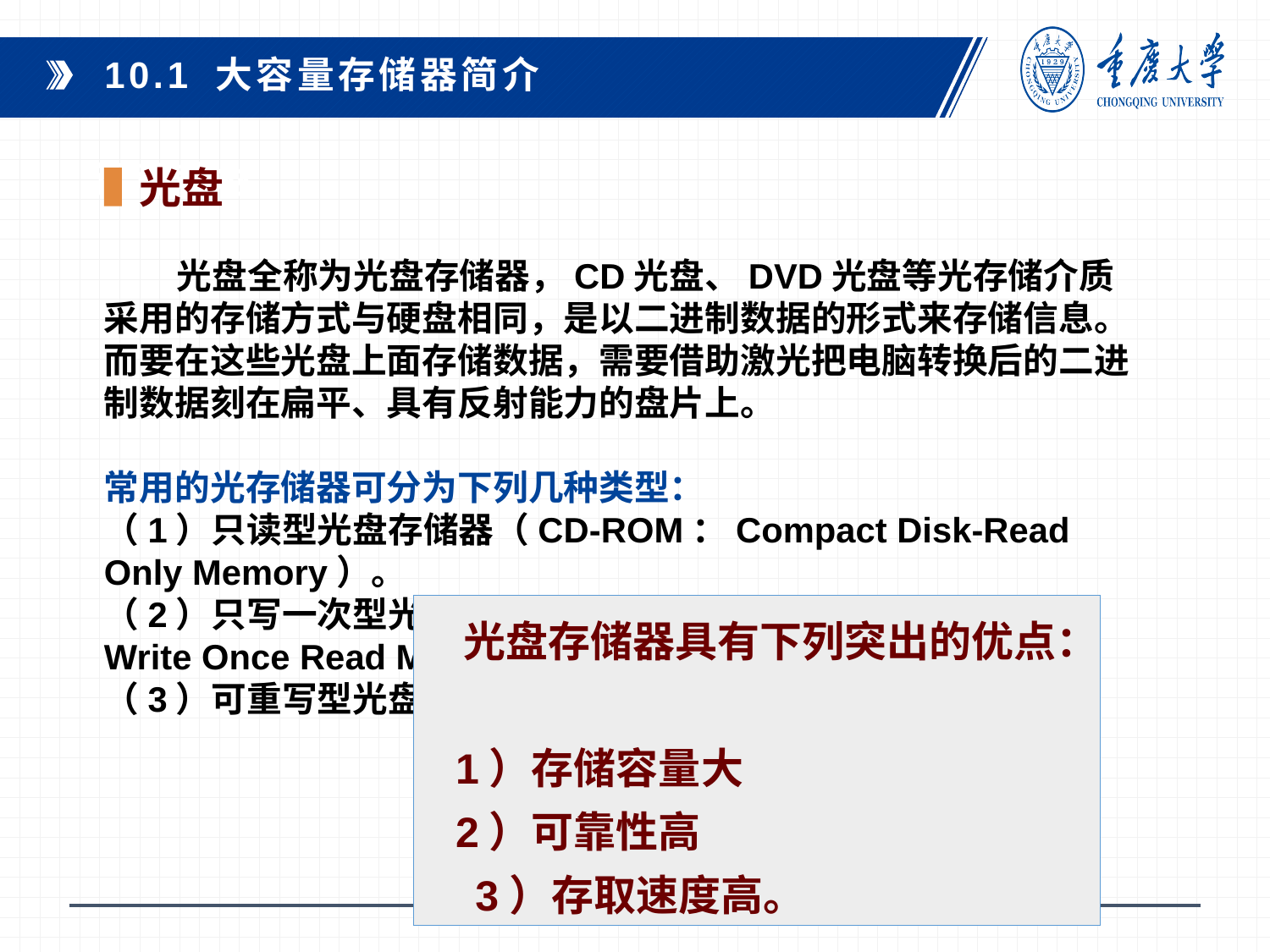

10.1 大容量存储器简介
光盘
课程教材：

        光盘全称为光盘存储器，CD光盘、DVD光盘等光存储介质采用的存储方式与硬盘相同，是以二进制数据的形式来存储信息。而要在这些光盘上面存储数据，需要借助激光把电脑转换后的二进制数据刻在扁平、具有反射能力的盘片上。

常用的光存储器可分为下列几种类型：
（1）只读型光盘存储器（CD-ROM：Compact Disk-Read Only Memory）。
（2）只写一次型光盘存储器（CD-WORM：Compact Disk-Write Once Read Many）。
（3）可重写型光盘存储器。
光盘存储器具有下列突出的优点：
  1）存储容量大
  2）可靠性高
 3）存取速度高。